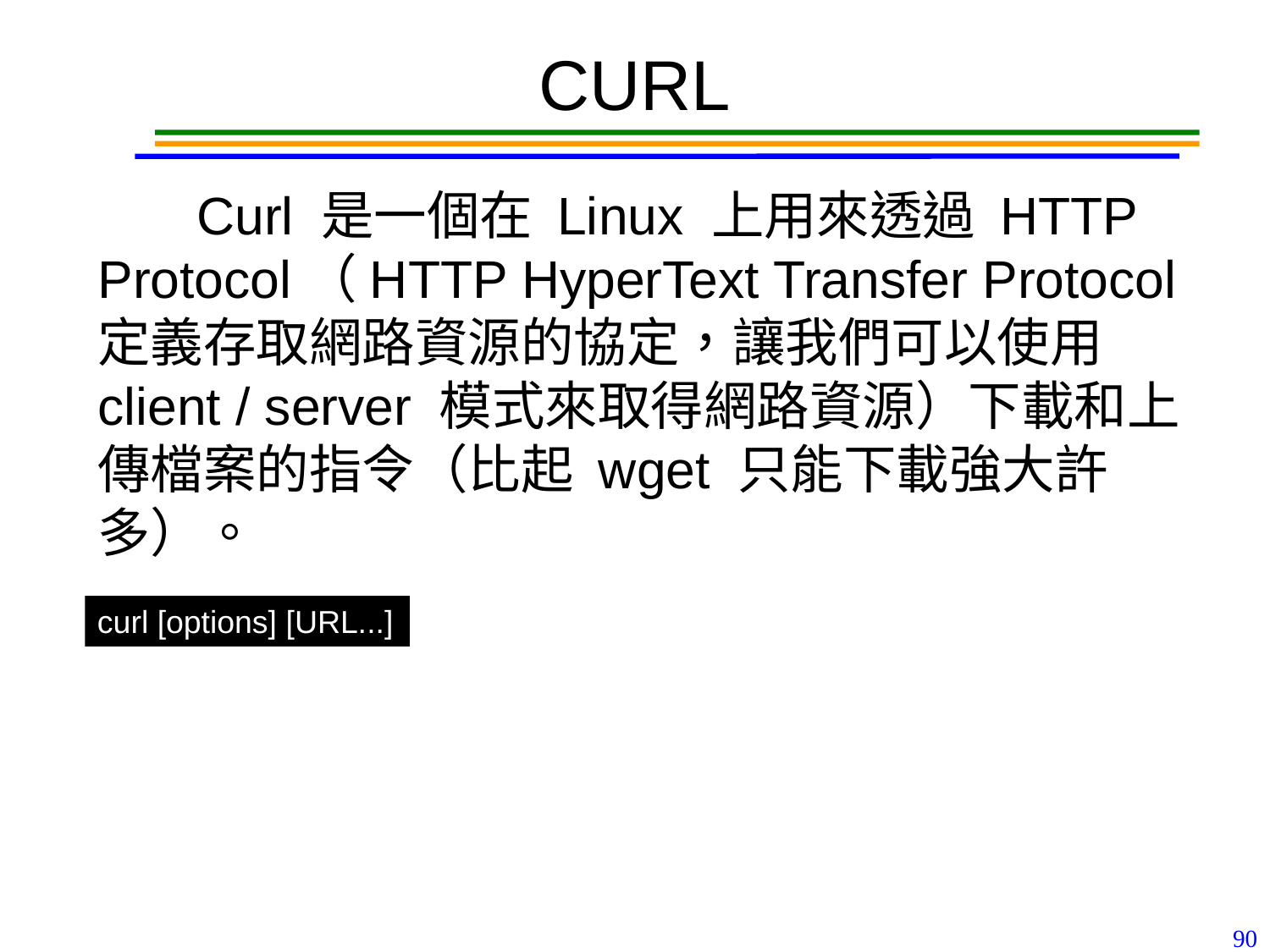

# CURL
Curl 是一個在 Linux 上用來透過 HTTP Protocol（HTTP HyperText Transfer Protocol 定義存取網路資源的協定，讓我們可以使用 client / server 模式來取得網路資源）下載和上傳檔案的指令（比起 wget 只能下載強大許多）。
curl [options] [URL...]
90